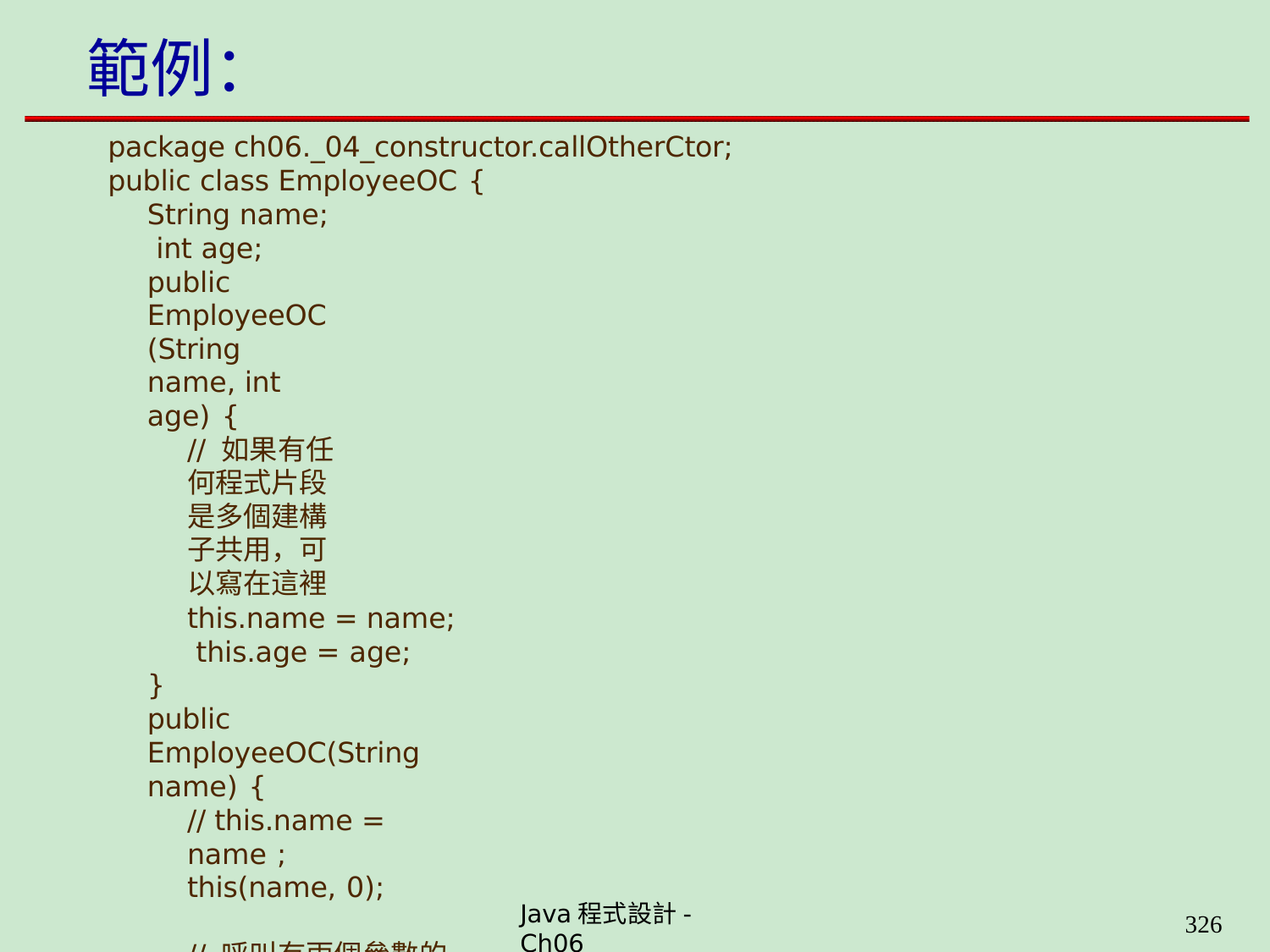

# 範例：
package ch06._04_constructor.callOtherCtor;  public class EmployeeOC {
String name;  int age;
public EmployeeOC(String name, int age) {
// 如果有任何程式片段是多個建構子共用，可以寫在這裡
this.name = name;  this.age = age;
}
public EmployeeOC(String name) {
// this.name = name ;
this(name, 0);	// 呼叫有兩個參數的建構子
}
public EmployeeOC() {
// this.name = "測試用" ;
this("測試用");	// 呼叫有一個參數的建構子
}
public void printData() {  System.out.println("Name=" + name);  System.out.println("Age=" + age);
}
}
Java程式設計-Ch06
326